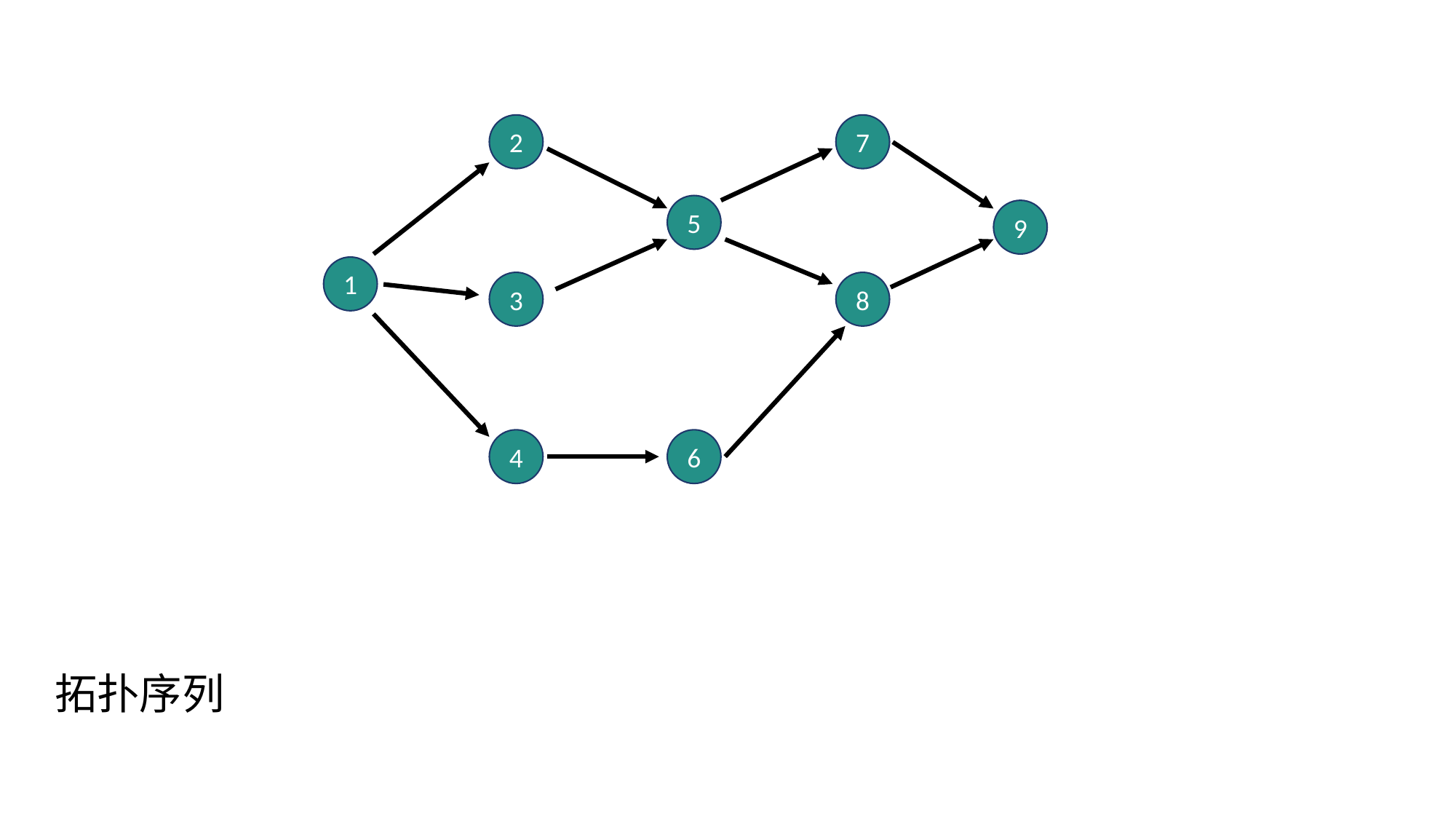

2
7
5
9
1
3
8
4
6
拓扑序列